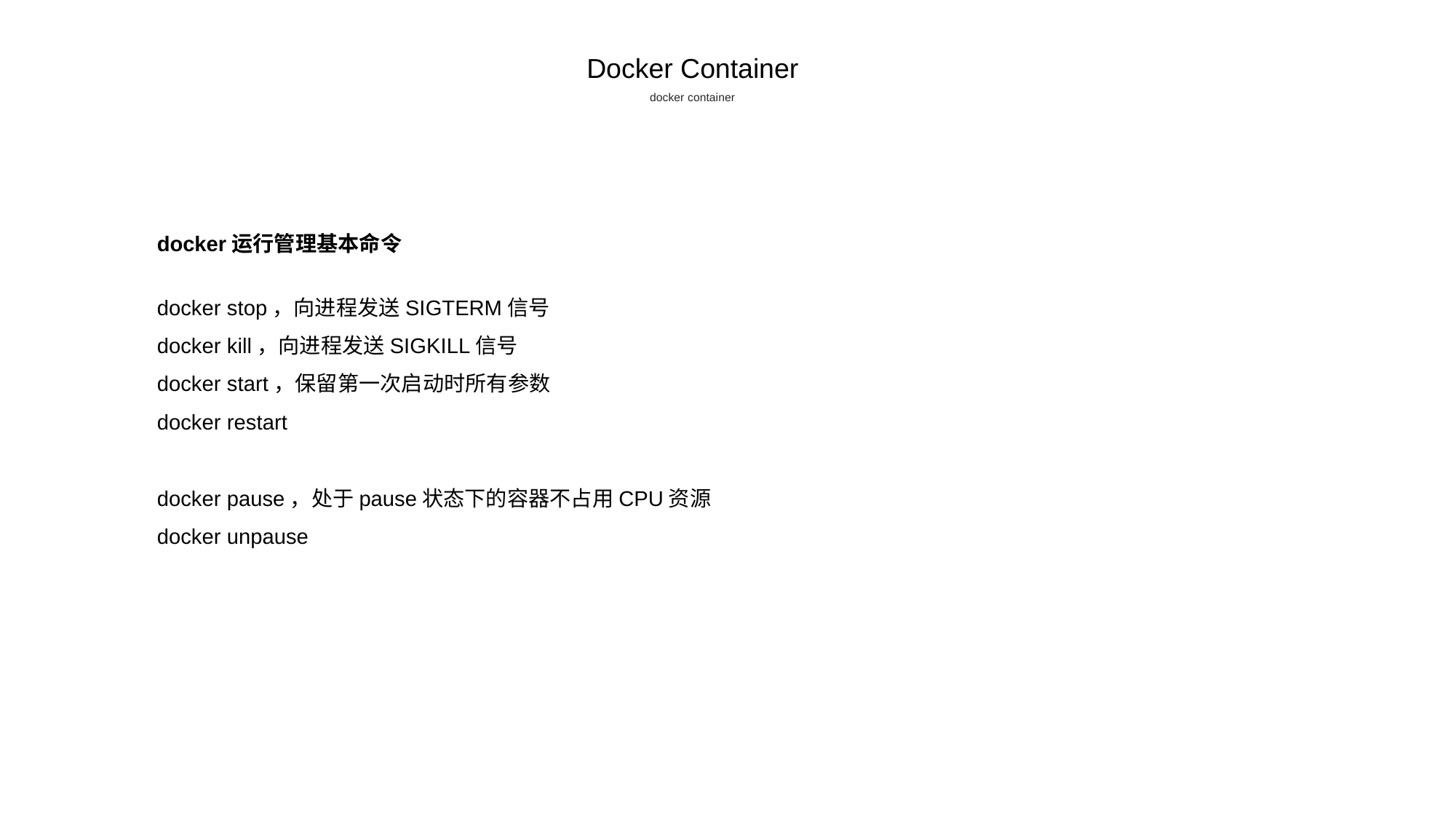

Docker Container

docker container
docker运行管理基本命令

docker stop，向进程发送SIGTERM信号
docker kill，向进程发送SIGKILL信号
docker start，保留第一次启动时所有参数
docker restart

docker pause，处于pause状态下的容器不占用CPU资源
docker unpause